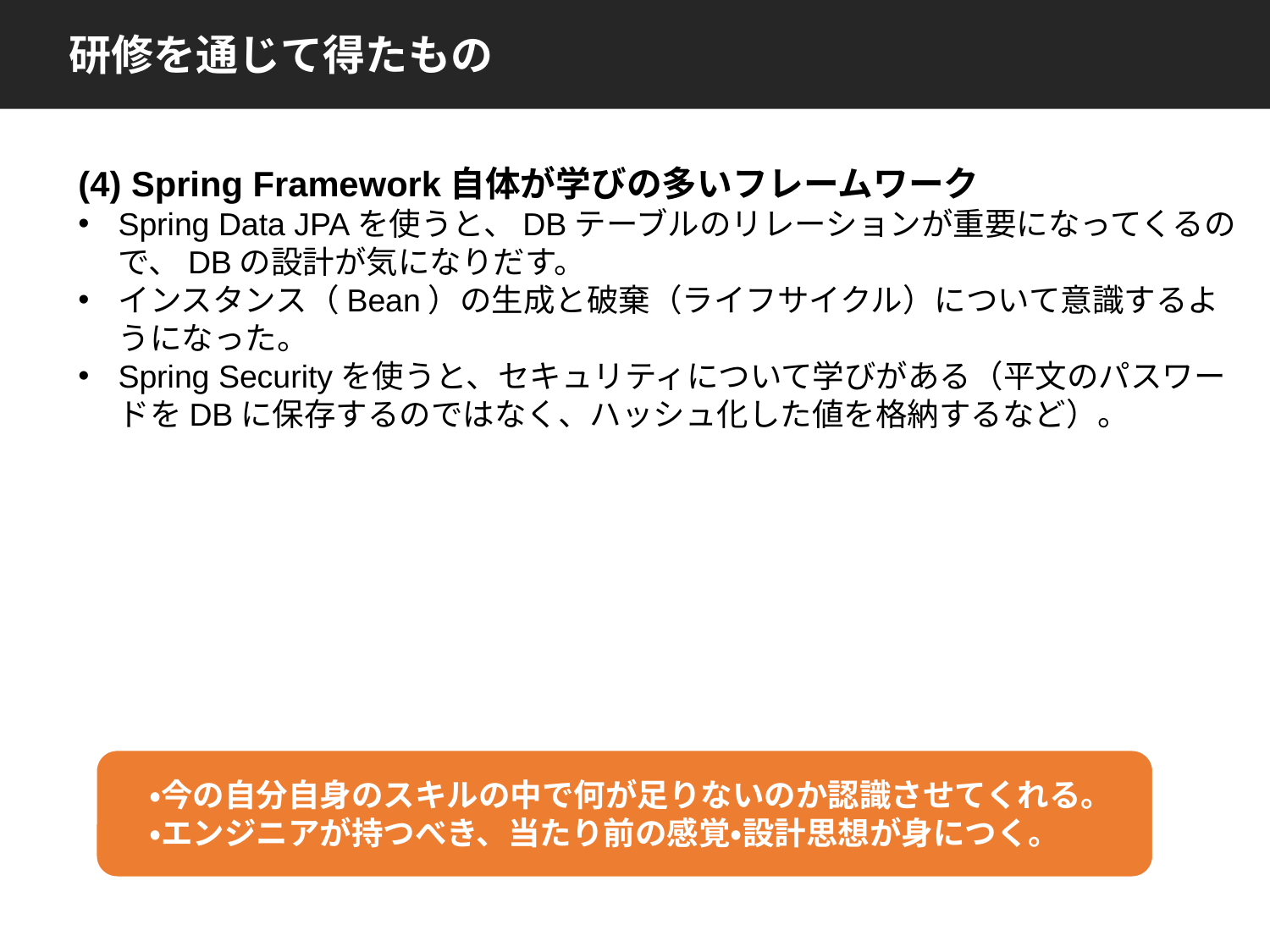

研修を通じて得たもの
(4) Spring Framework自体が学びの多いフレームワーク
Spring Data JPAを使うと、DBテーブルのリレーションが重要になってくるので、DBの設計が気になりだす。
インスタンス（Bean）の生成と破棄（ライフサイクル）について意識するようになった。
Spring Securityを使うと、セキュリティについて学びがある（平文のパスワードをDBに保存するのではなく、ハッシュ化した値を格納するなど）。

・今の自分自身のスキルの中で何が足りないのか認識させてくれる。
・エンジニアが持つべき、当たり前の感覚・設計思想が身につく。